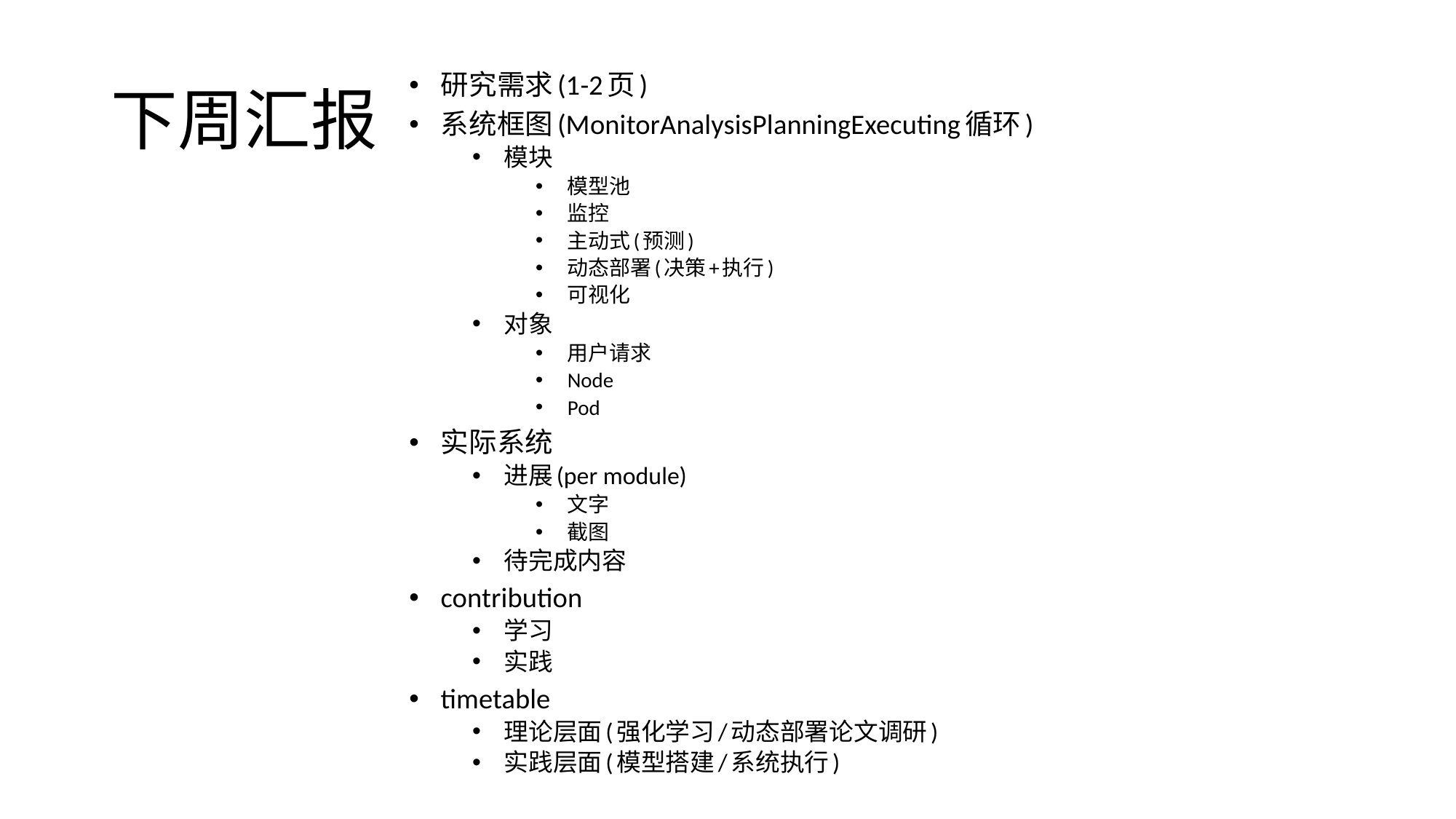

# 下周汇报
研究需求(1-2页)
系统框图(MonitorAnalysisPlanningExecuting循环)
模块
模型池
监控
主动式(预测)
动态部署(决策+执行)
可视化
对象
用户请求
Node
Pod
实际系统
进展(per module)
文字
截图
待完成内容
contribution
学习
实践
timetable
理论层面(强化学习/动态部署论文调研)
实践层面(模型搭建/系统执行)